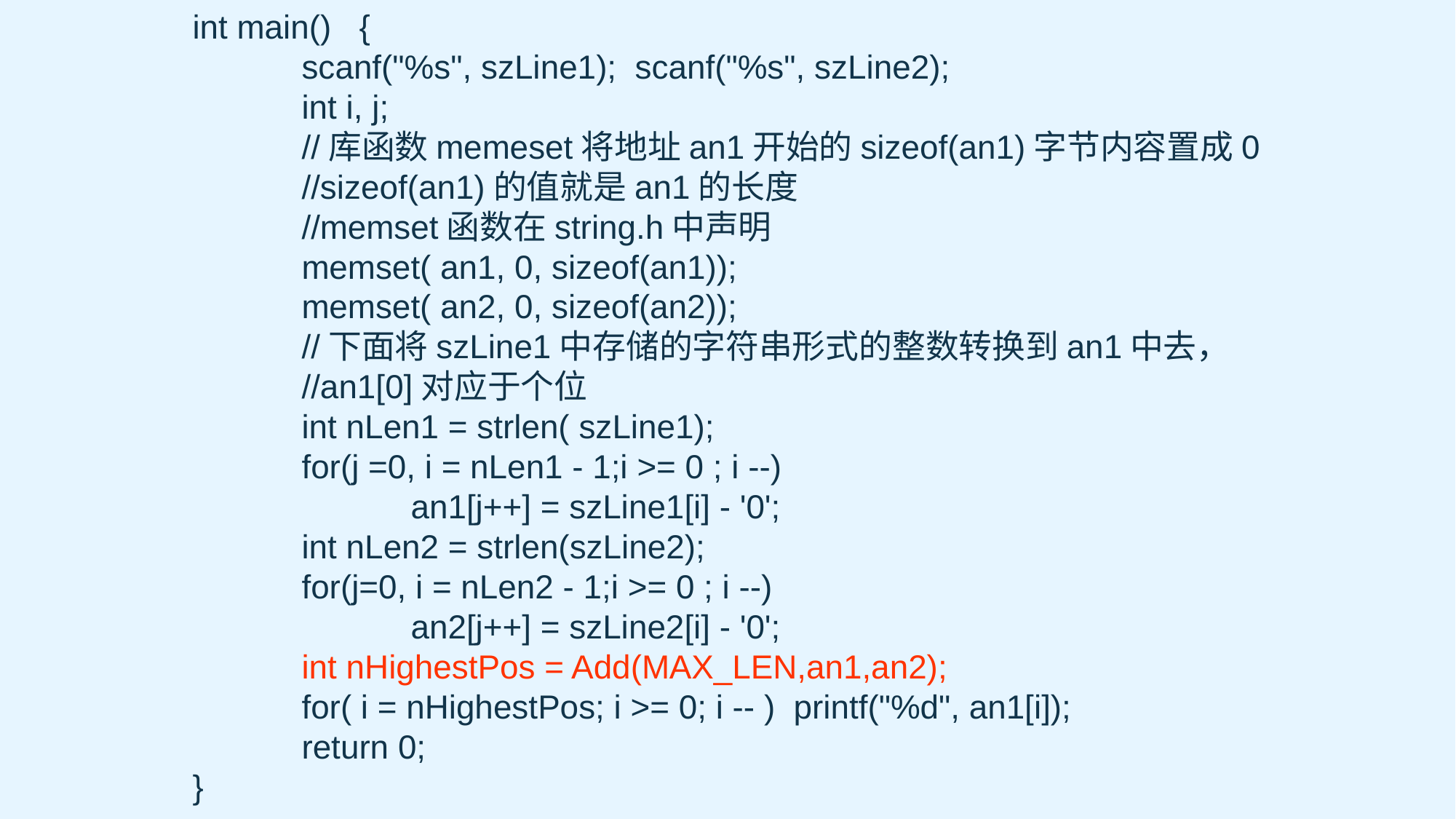

int main()   {
	scanf("%s", szLine1);  scanf("%s", szLine2);
	int i, j;
	//库函数memeset将地址an1开始的sizeof(an1)字节内容置成0
	//sizeof(an1)的值就是an1的长度
	//memset函数在string.h中声明
	memset( an1, 0, sizeof(an1));
	memset( an2, 0, sizeof(an2));
	//下面将szLine1中存储的字符串形式的整数转换到an1中去，
	//an1[0]对应于个位
	int nLen1 = strlen( szLine1);
	for(j =0, i = nLen1 - 1;i >= 0 ; i --)
		an1[j++] = szLine1[i] - '0';
	int nLen2 = strlen(szLine2);
	for(j=0, i = nLen2 - 1;i >= 0 ; i --)
		an2[j++] = szLine2[i] - '0';
	int nHighestPos = Add(MAX_LEN,an1,an2);
	for( i = nHighestPos; i >= 0; i -- )  printf("%d", an1[i]);
	return 0;
}